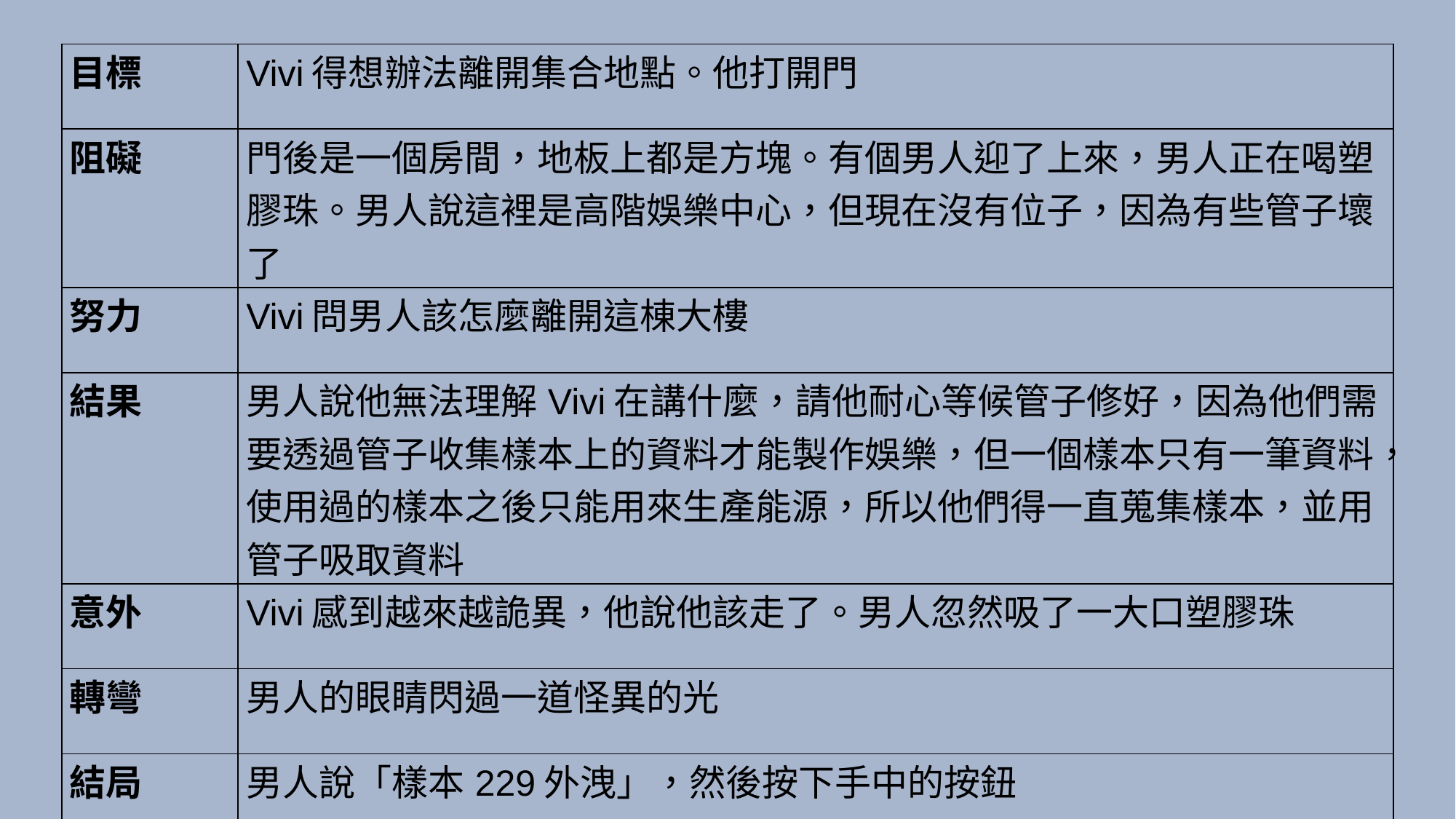

| 目標 | Vivi得想辦法離開集合地點。他打開門 |
| --- | --- |
| 阻礙 | 門後是一個房間，地板上都是方塊。有個男人迎了上來，男人正在喝塑膠珠。男人說這裡是高階娛樂中心，但現在沒有位子，因為有些管子壞了 |
| 努力 | Vivi問男人該怎麼離開這棟大樓 |
| 結果 | 男人說他無法理解Vivi在講什麼，請他耐心等候管子修好，因為他們需要透過管子收集樣本上的資料才能製作娛樂，但一個樣本只有一筆資料，使用過的樣本之後只能用來生產能源，所以他們得一直蒐集樣本，並用管子吸取資料 |
| 意外 | Vivi感到越來越詭異，他說他該走了。男人忽然吸了一大口塑膠珠 |
| 轉彎 | 男人的眼睛閃過一道怪異的光 |
| 結局 | 男人說「樣本229外洩」，然後按下手中的按鈕 |